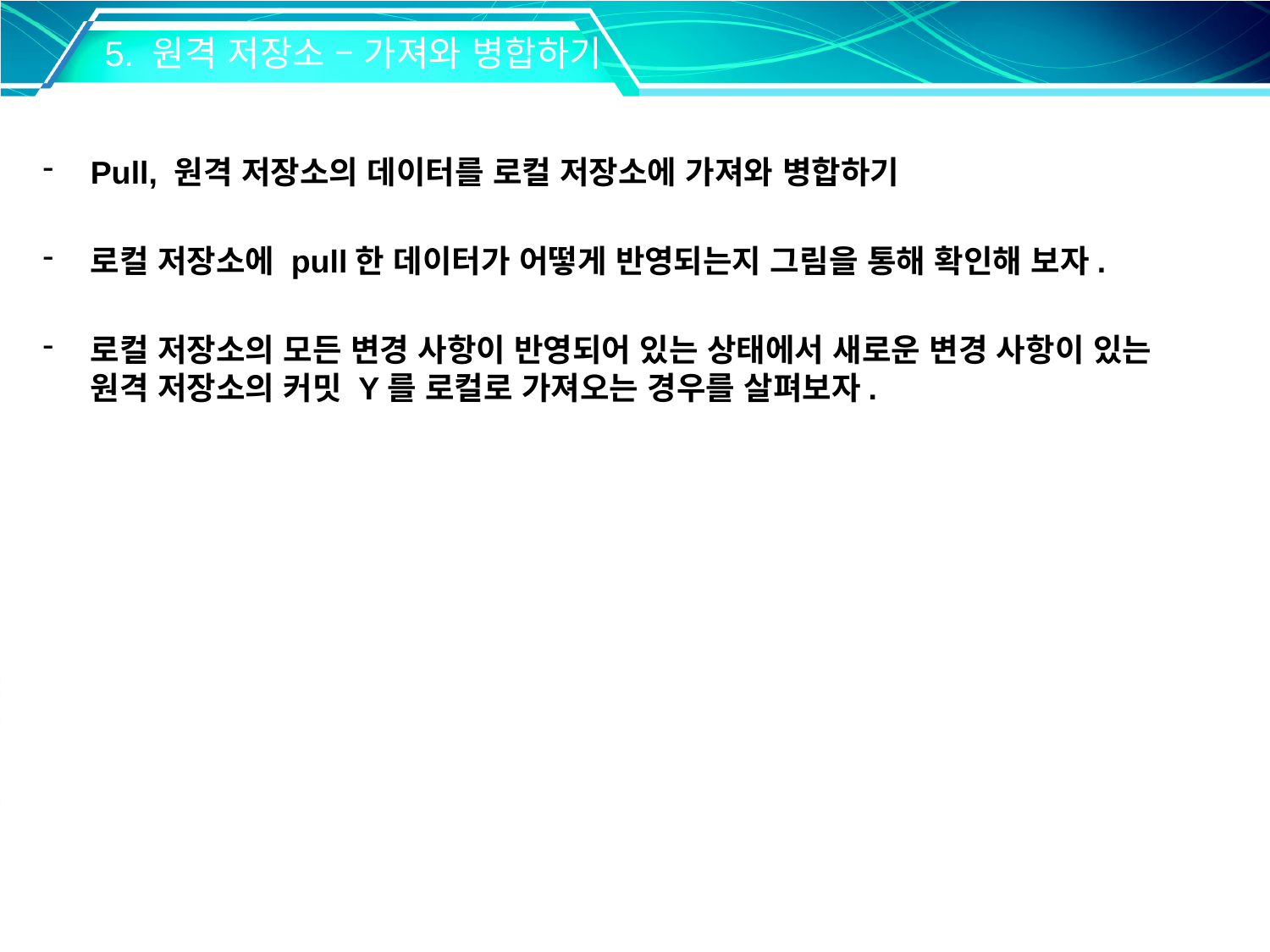

5. 원격 저장소 – 가져와 병합하기
Pull, 원격 저장소의 데이터를 로컬 저장소에 가져와 병합하기

로컬 저장소에 pull한 데이터가 어떻게 반영되는지 그림을 통해 확인해 보자.

로컬 저장소의 모든 변경 사항이 반영되어 있는 상태에서 새로운 변경 사항이 있는 원격 저장소의 커밋 Y를 로컬로 가져오는 경우를 살펴보자.